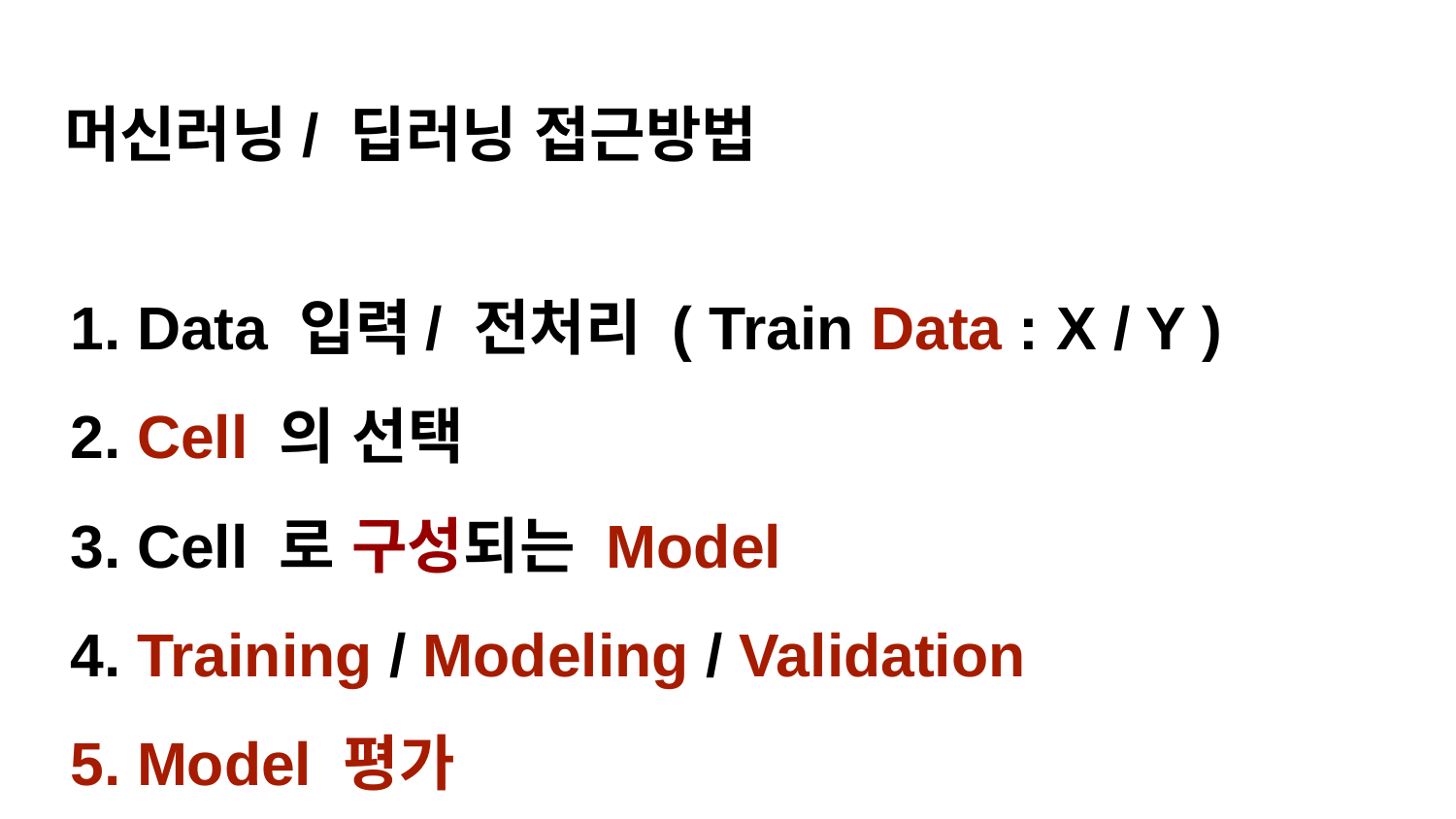

# 머신러닝/ 딥러닝 접근방법

Data 입력/ 전처리 ( Train Data : X / Y )
Cell 의 선택
Cell 로 구성되는 Model
Training / Modeling / Validation
Model 평가